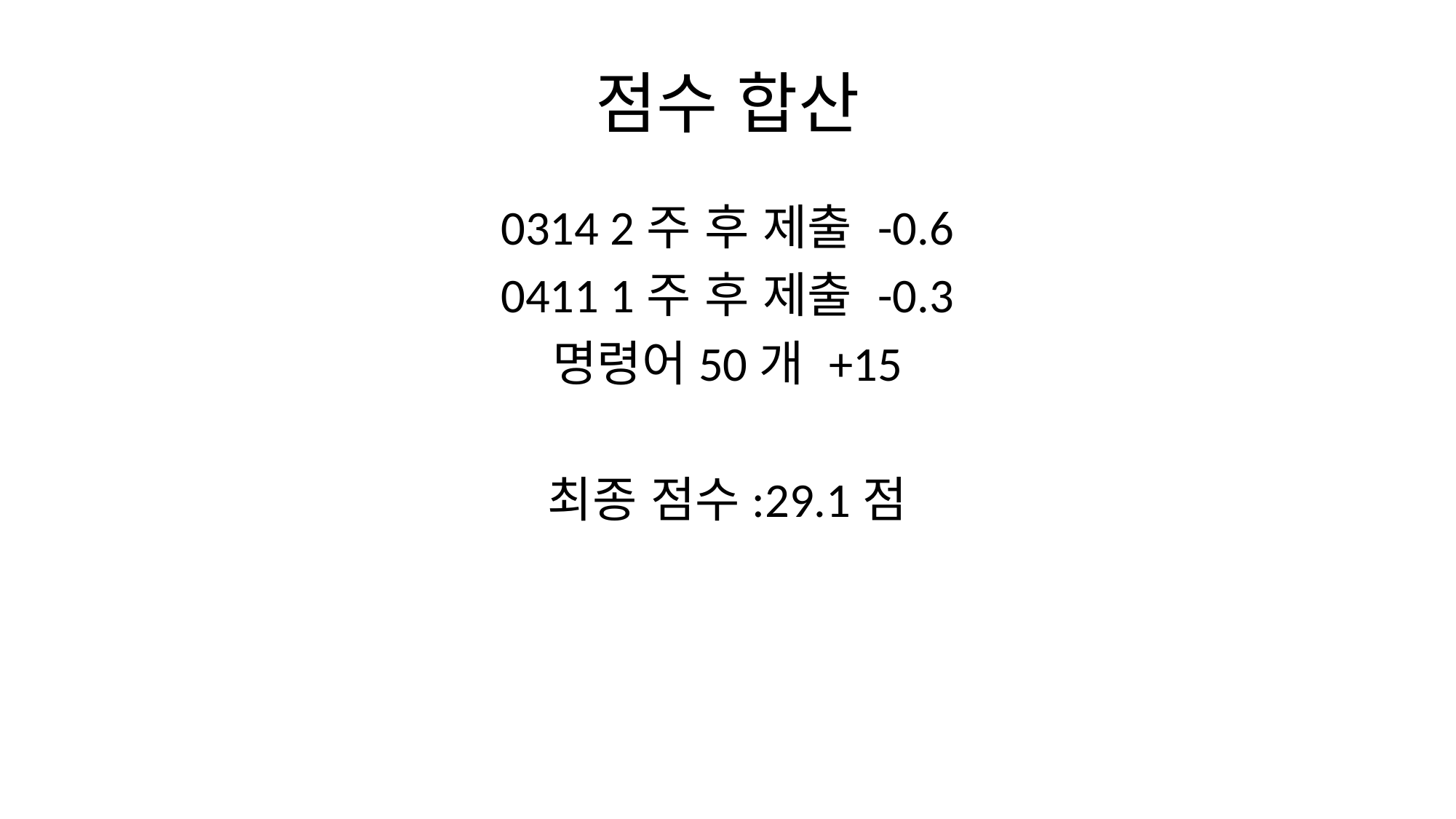

# 점수 합산
0314 2주 후 제출 -0.6
0411 1주 후 제출 -0.3
명령어50개 +15

최종 점수:29.1점